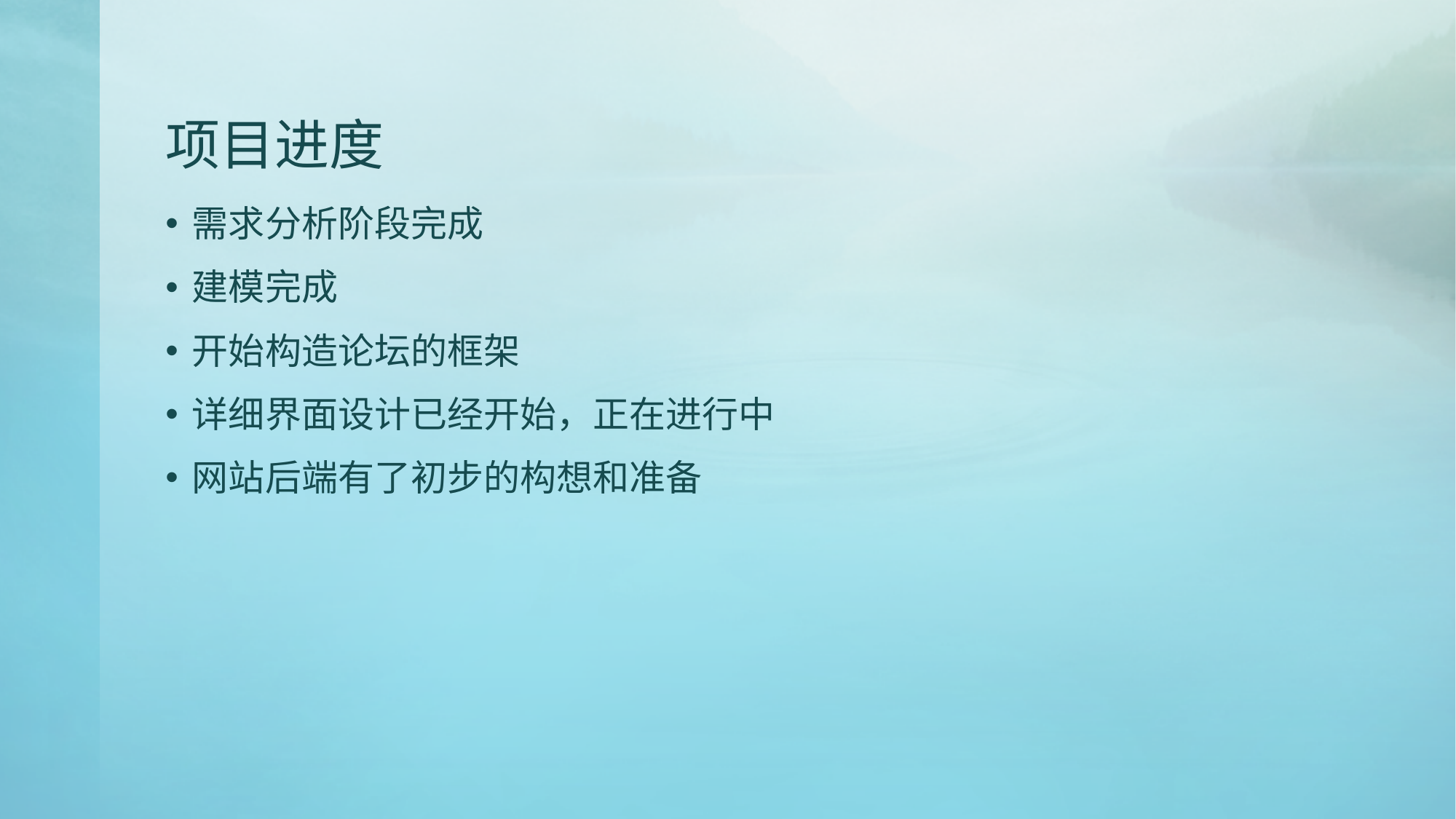

# 项目进度
需求分析阶段完成
建模完成
开始构造论坛的框架
详细界面设计已经开始，正在进行中
网站后端有了初步的构想和准备